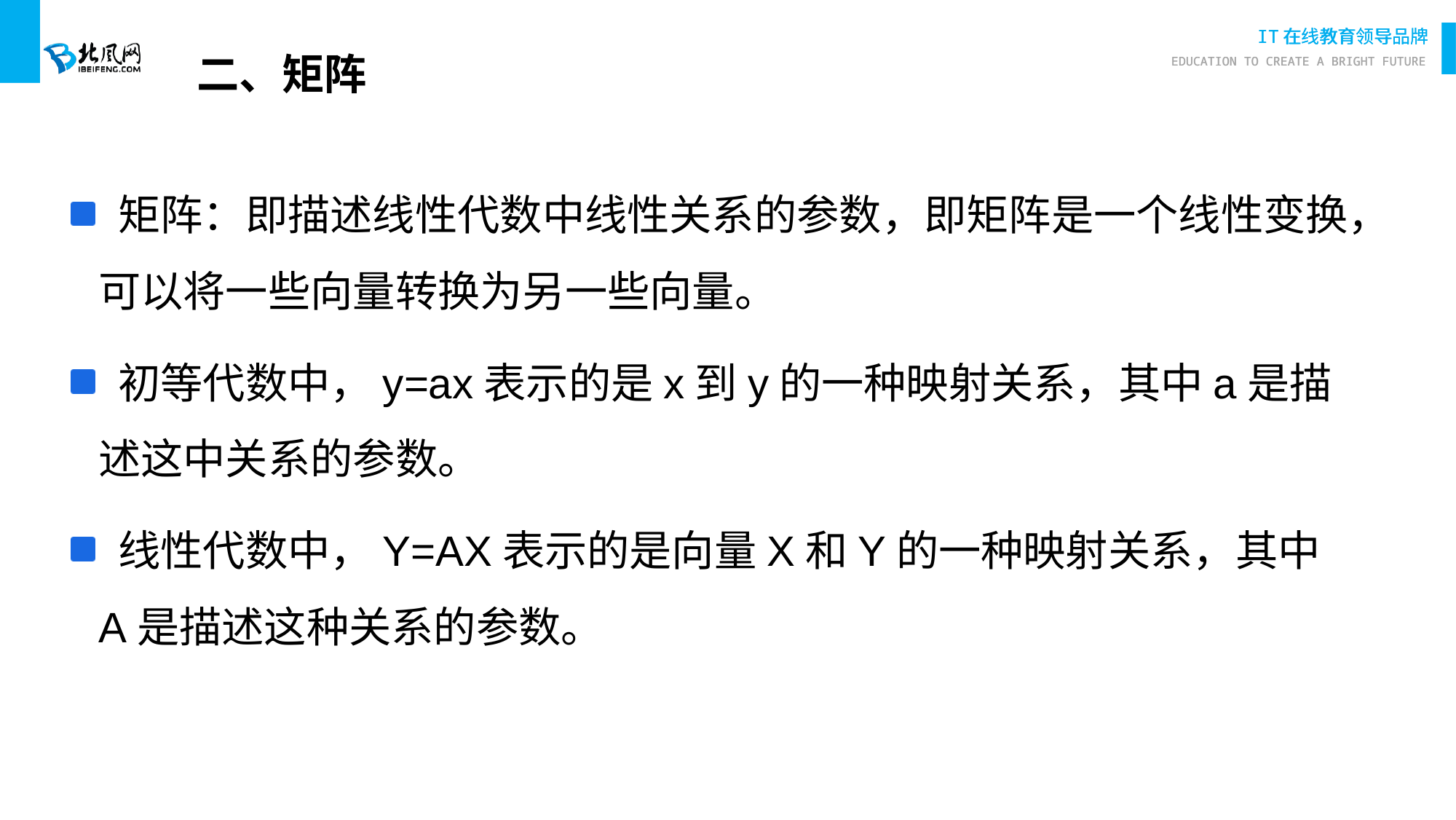

# 二、矩阵
 矩阵：即描述线性代数中线性关系的参数，即矩阵是一个线性变换，可以将一些向量转换为另一些向量。
 初等代数中，y=ax表示的是x到y的一种映射关系，其中a是描述这中关系的参数。
 线性代数中，Y=AX表示的是向量X和Y的一种映射关系，其中A是描述这种关系的参数。